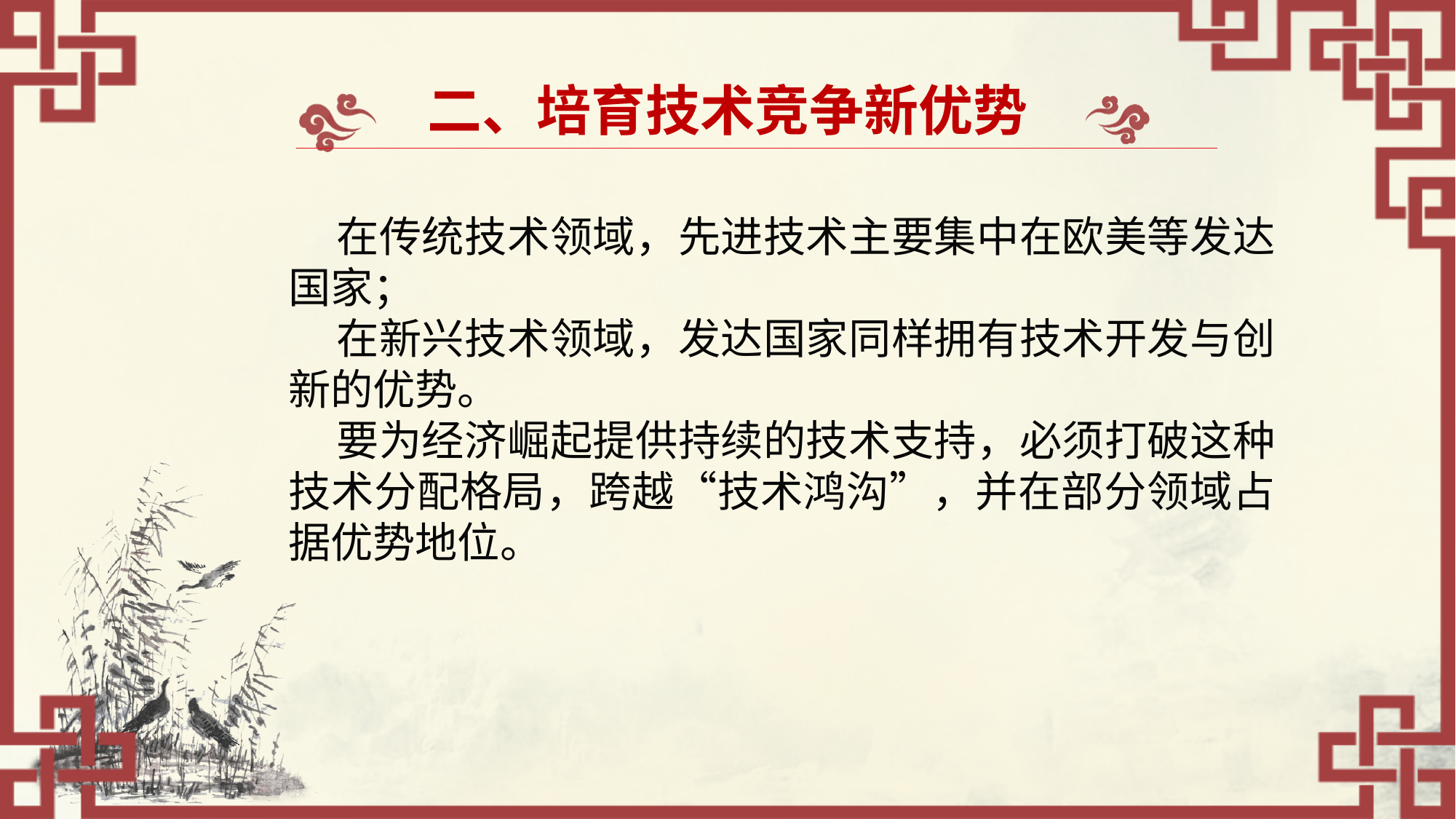

二、培育技术竞争新优势
在传统技术领域，先进技术主要集中在欧美等发达国家；
在新兴技术领域，发达国家同样拥有技术开发与创新的优势。
要为经济崛起提供持续的技术支持，必须打破这种技术分配格局，跨越“技术鸿沟”，并在部分领域占据优势地位。